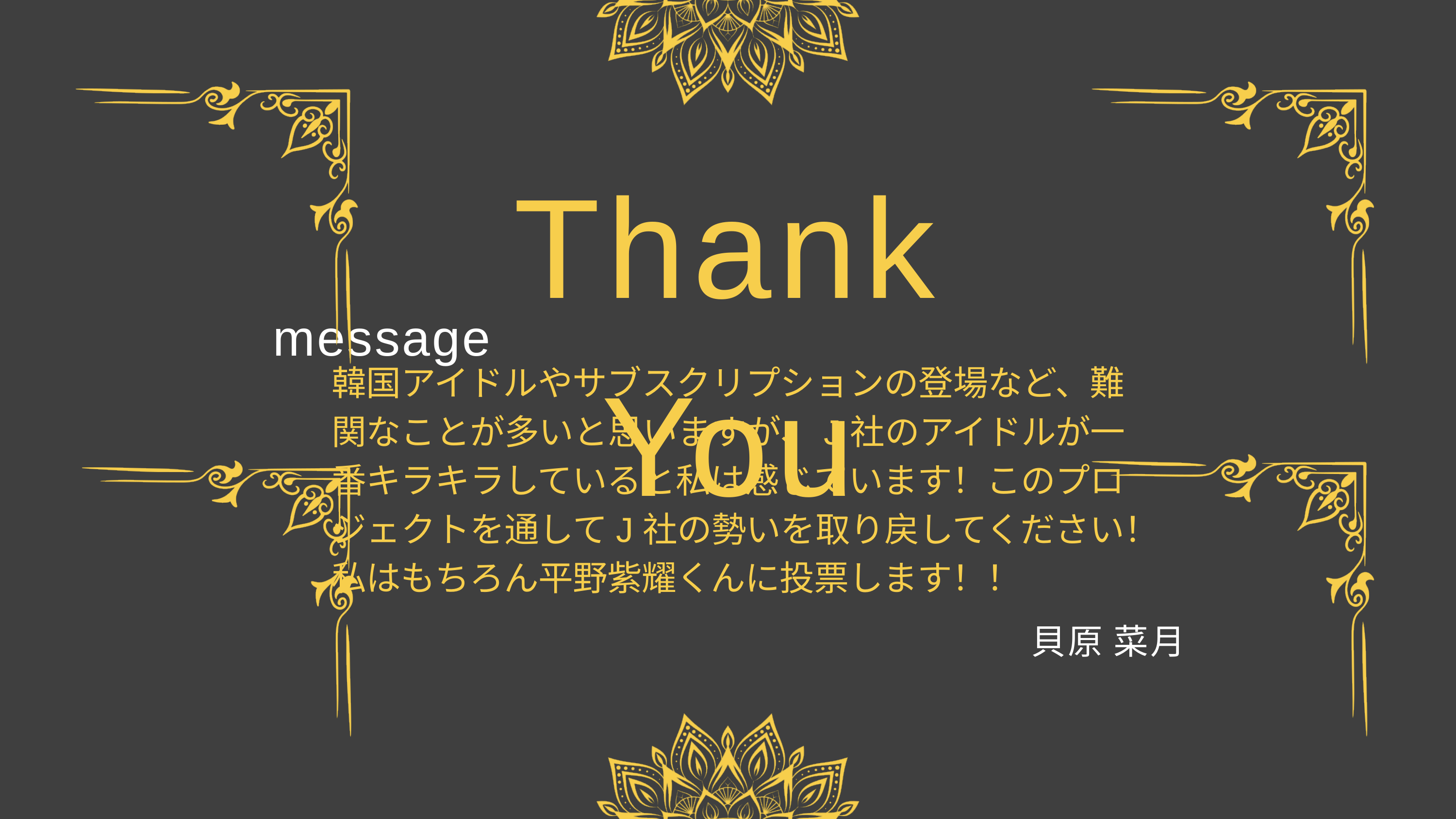

Thank You
message
韓国アイドルやサブスクリプションの登場など、難関なことが多いと思いますが、J社のアイドルが一番キラキラしていると私は感じています！このプロジェクトを通してJ社の勢いを取り戻してください！私はもちろん平野紫耀くんに投票します！！

貝原 菜月